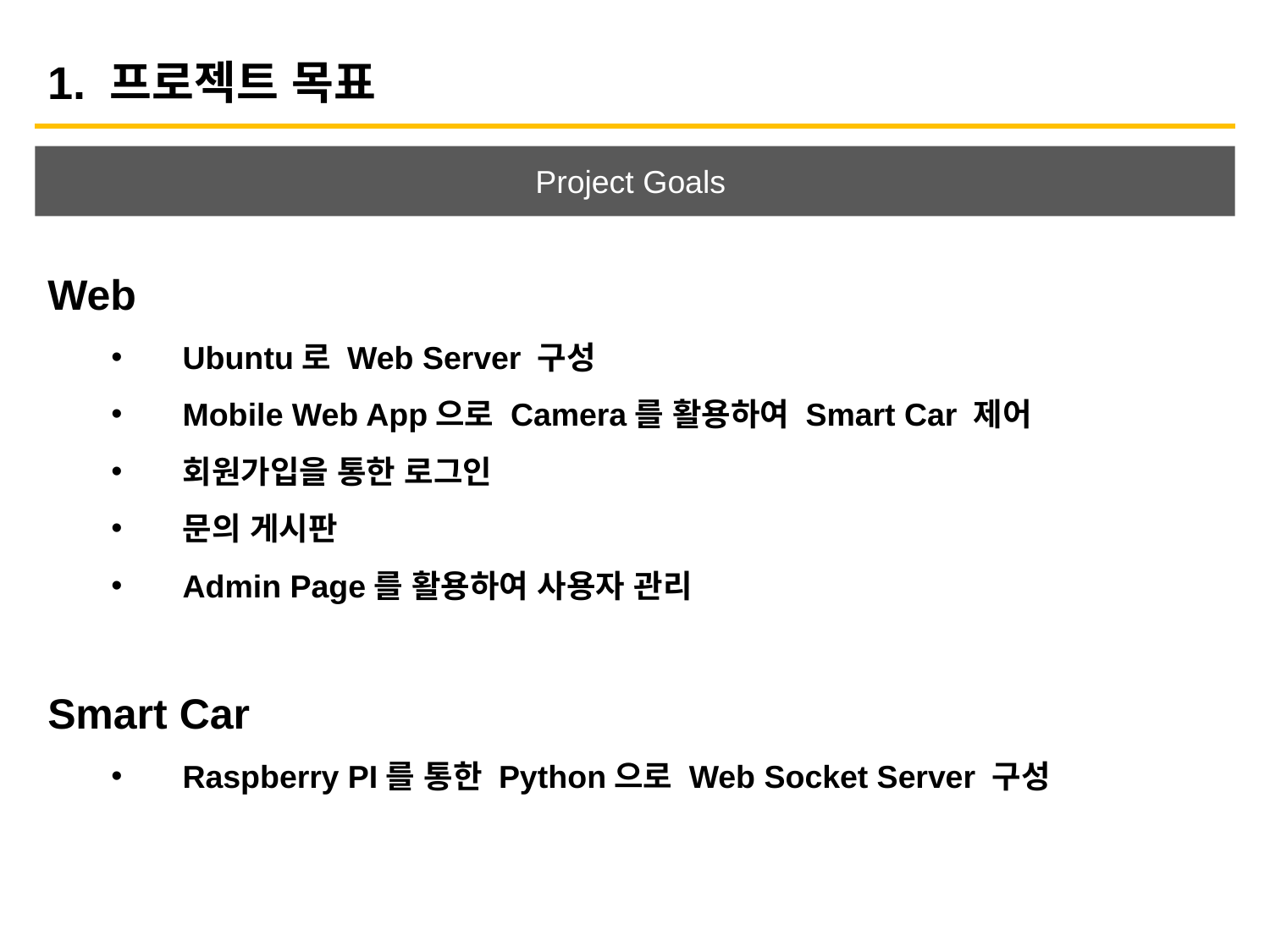

1. 프로젝트 목표
Project Goals
Web
Ubuntu로 Web Server 구성
Mobile Web App으로 Camera를 활용하여 Smart Car 제어
회원가입을 통한 로그인
문의 게시판
Admin Page를 활용하여 사용자 관리

Smart Car
Raspberry PI를 통한 Python으로 Web Socket Server 구성